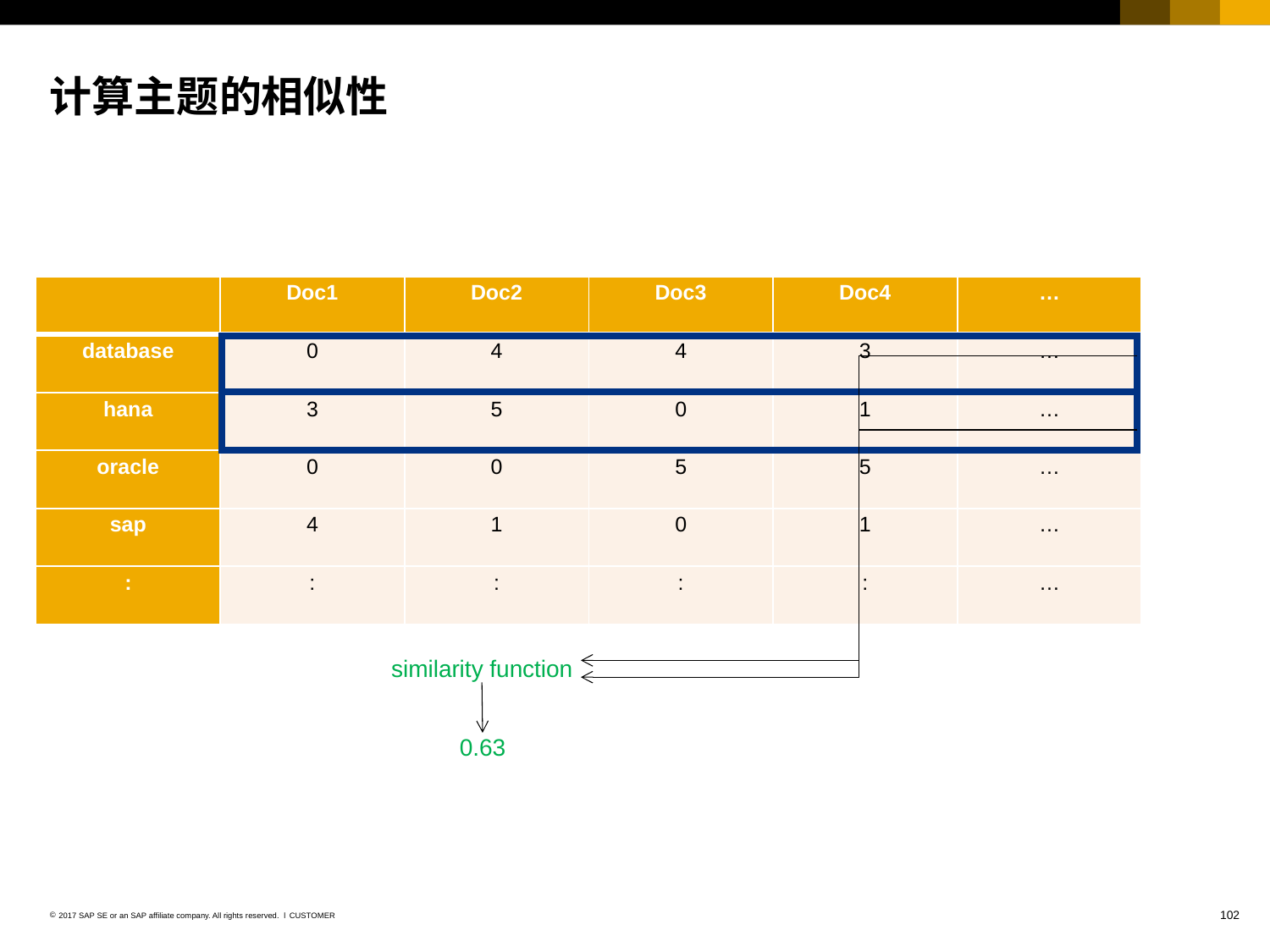

# 计算主题的相似性
|  | Doc1 | Doc2 | Doc3 | Doc4 | … |
| --- | --- | --- | --- | --- | --- |
| database | 0 | 4 | 4 | 3 | … |
| hana | 3 | 5 | 0 | 1 | … |
| oracle | 0 | 0 | 5 | 5 | … |
| sap | 4 | 1 | 0 | 1 | … |
| : | : | : | : | : | … |

similarity function
0.63